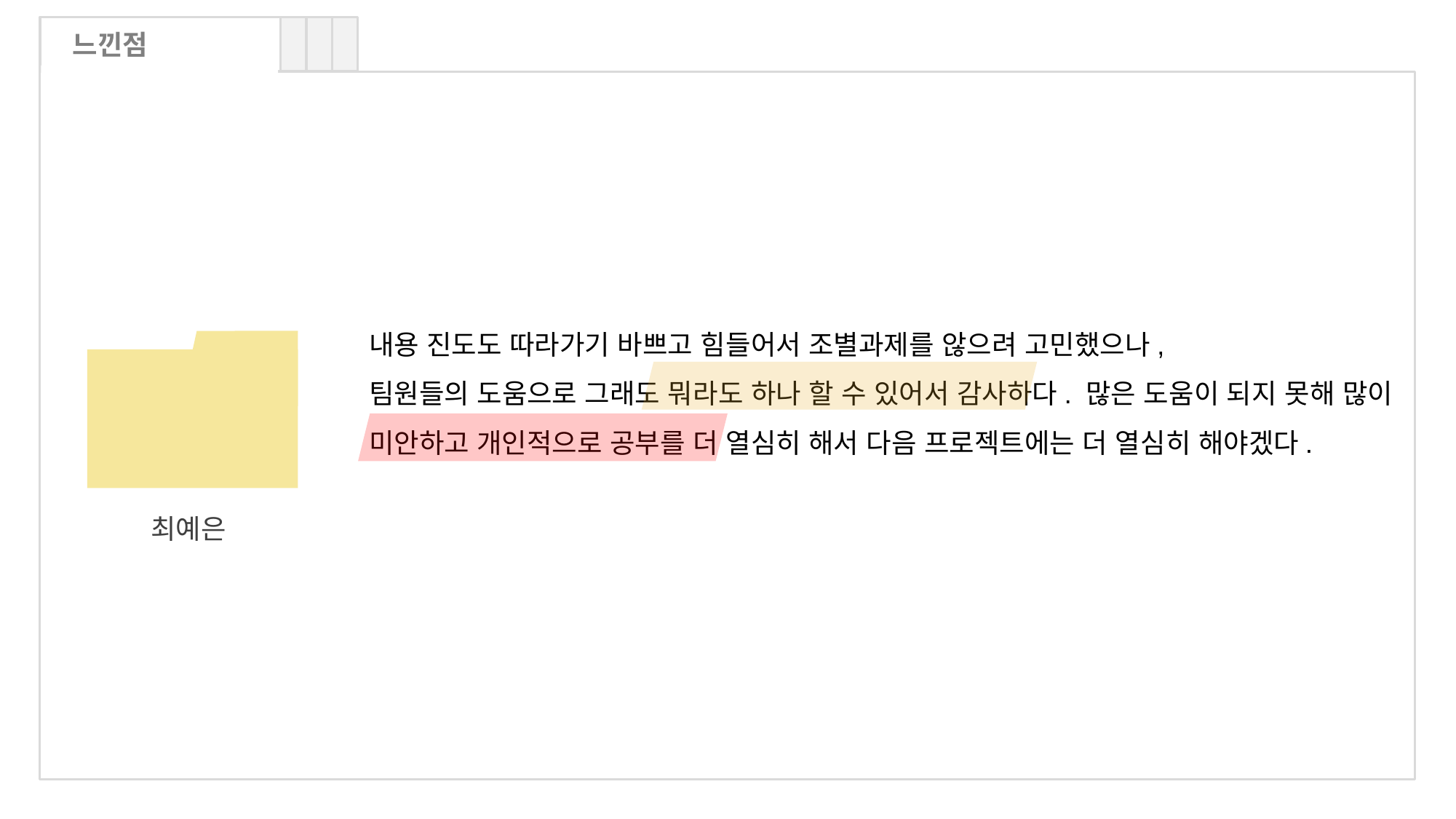

느낀점

내용 진도도 따라가기 바쁘고 힘들어서 조별과제를 않으려 고민했으나,
팀원들의 도움으로 그래도 뭐라도 하나 할 수 있어서 감사하다. 많은 도움이 되지 못해 많이
미안하고 개인적으로 공부를 더 열심히 해서 다음 프로젝트에는 더 열심히 해야겠다.

최예은